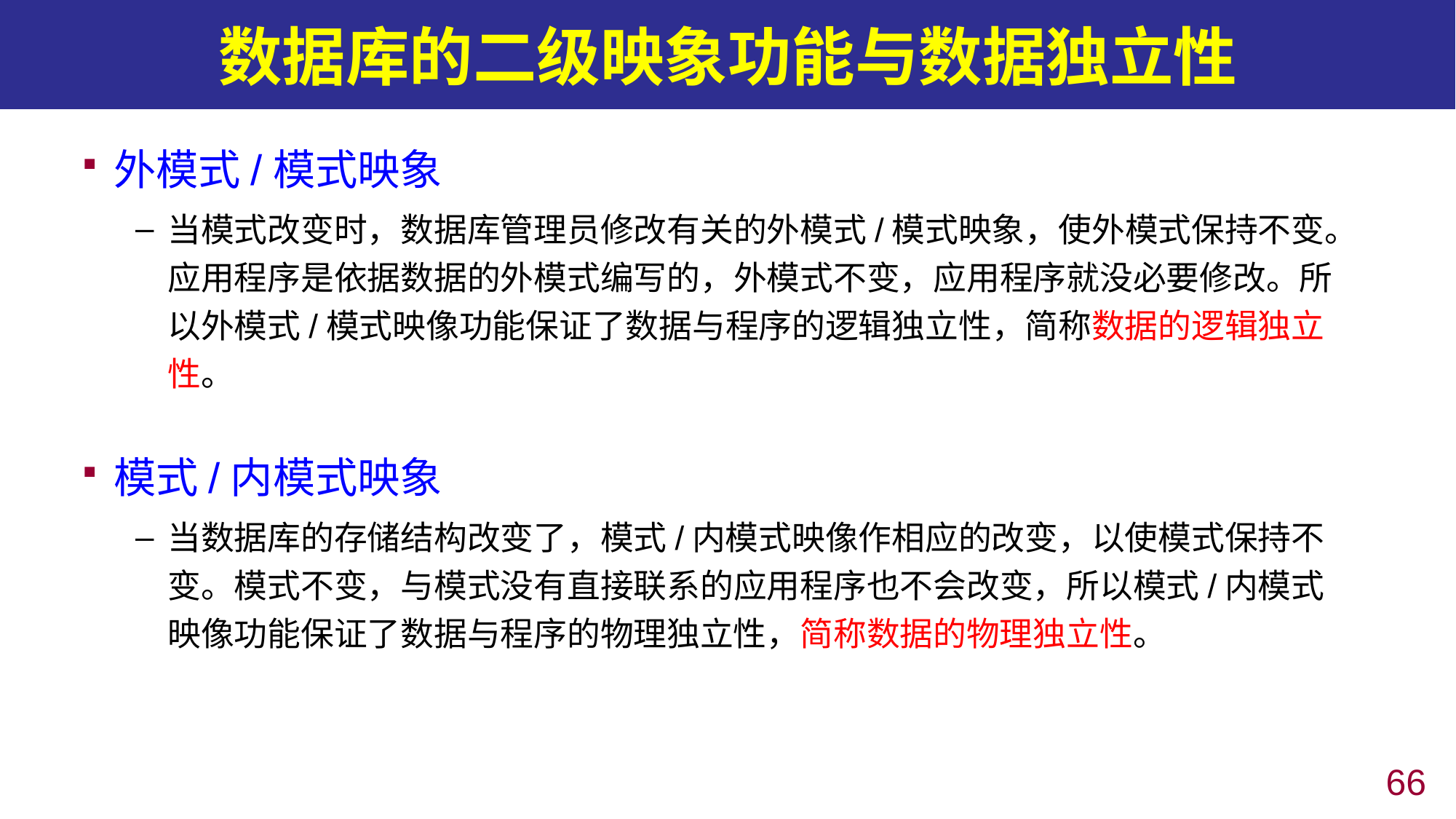

# 数据库的二级映象功能与数据独立性
外模式/模式映象
当模式改变时，数据库管理员修改有关的外模式/模式映象，使外模式保持不变。应用程序是依据数据的外模式编写的，外模式不变，应用程序就没必要修改。所以外模式/模式映像功能保证了数据与程序的逻辑独立性，简称数据的逻辑独立性。

模式/内模式映象
当数据库的存储结构改变了，模式/内模式映像作相应的改变，以使模式保持不变。模式不变，与模式没有直接联系的应用程序也不会改变，所以模式/内模式映像功能保证了数据与程序的物理独立性，简称数据的物理独立性。
66